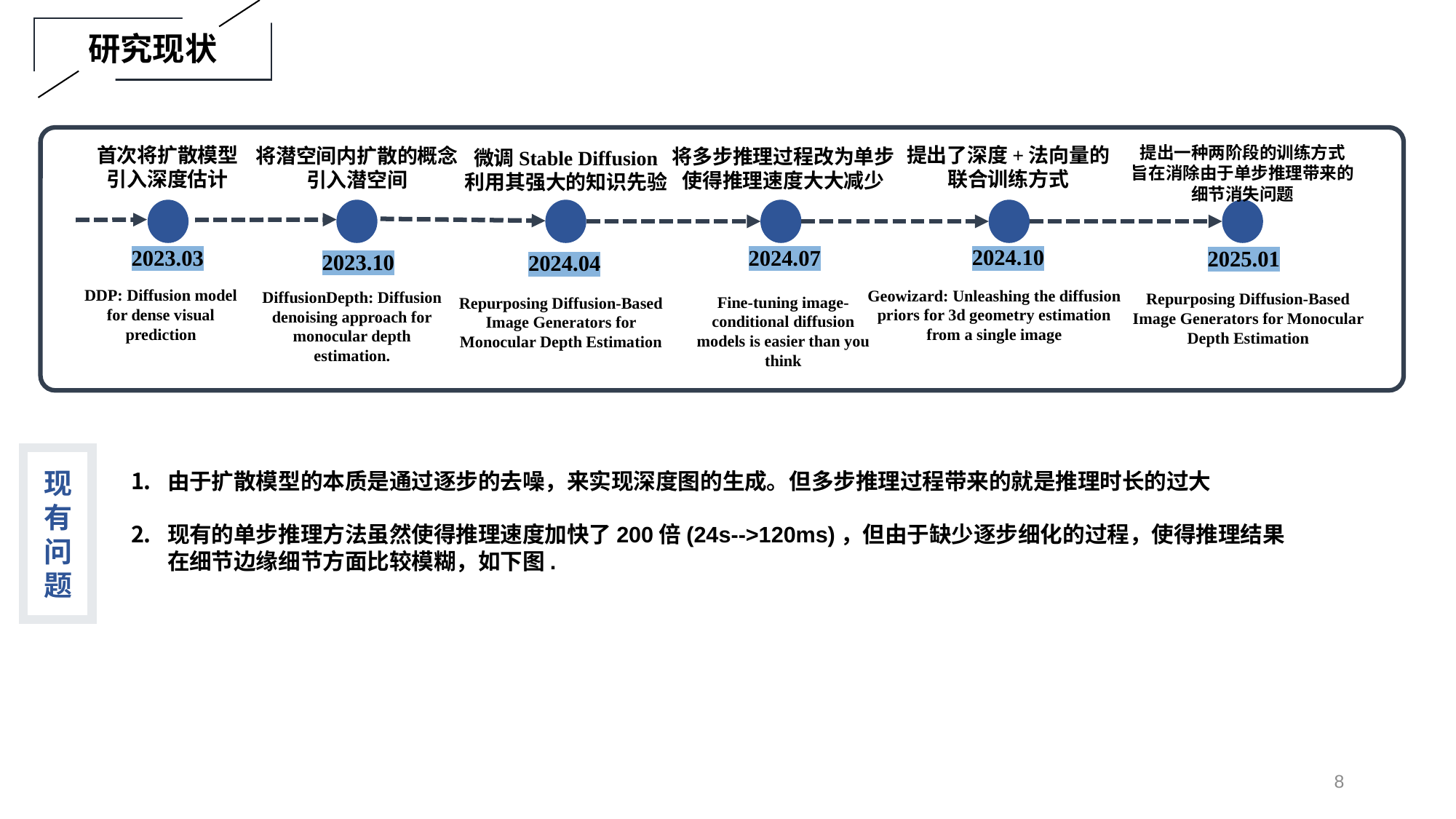

研究现状

提出一种两阶段的训练方式
旨在消除由于单步推理带来的
细节消失问题
首次将扩散模型
引入深度估计
提出了深度+法向量的
联合训练方式
将潜空间内扩散的概念
引入潜空间
将多步推理过程改为单步
使得推理速度大大减少
微调Stable Diffusion
利用其强大的知识先验

2024.10
2023.03
2024.07
2025.01
2023.10
2024.04
DDP: Diffusion model for dense visual prediction
Geowizard: Unleashing the diffusion priors for 3d geometry estimation from a single image
DiffusionDepth: Diffusion denoising approach for monocular depth estimation.
Repurposing Diffusion-Based Image Generators for Monocular Depth Estimation
Fine-tuning image-conditional diffusion models is easier than you think
Repurposing Diffusion-Based Image Generators for Monocular Depth Estimation

现有
问
题

由于扩散模型的本质是通过逐步的去噪，来实现深度图的生成。但多步推理过程带来的就是推理时长的过大

现有的单步推理方法虽然使得推理速度加快了200倍(24s-->120ms)，但由于缺少逐步细化的过程，使得推理结果在细节边缘细节方面比较模糊，如下图.
8